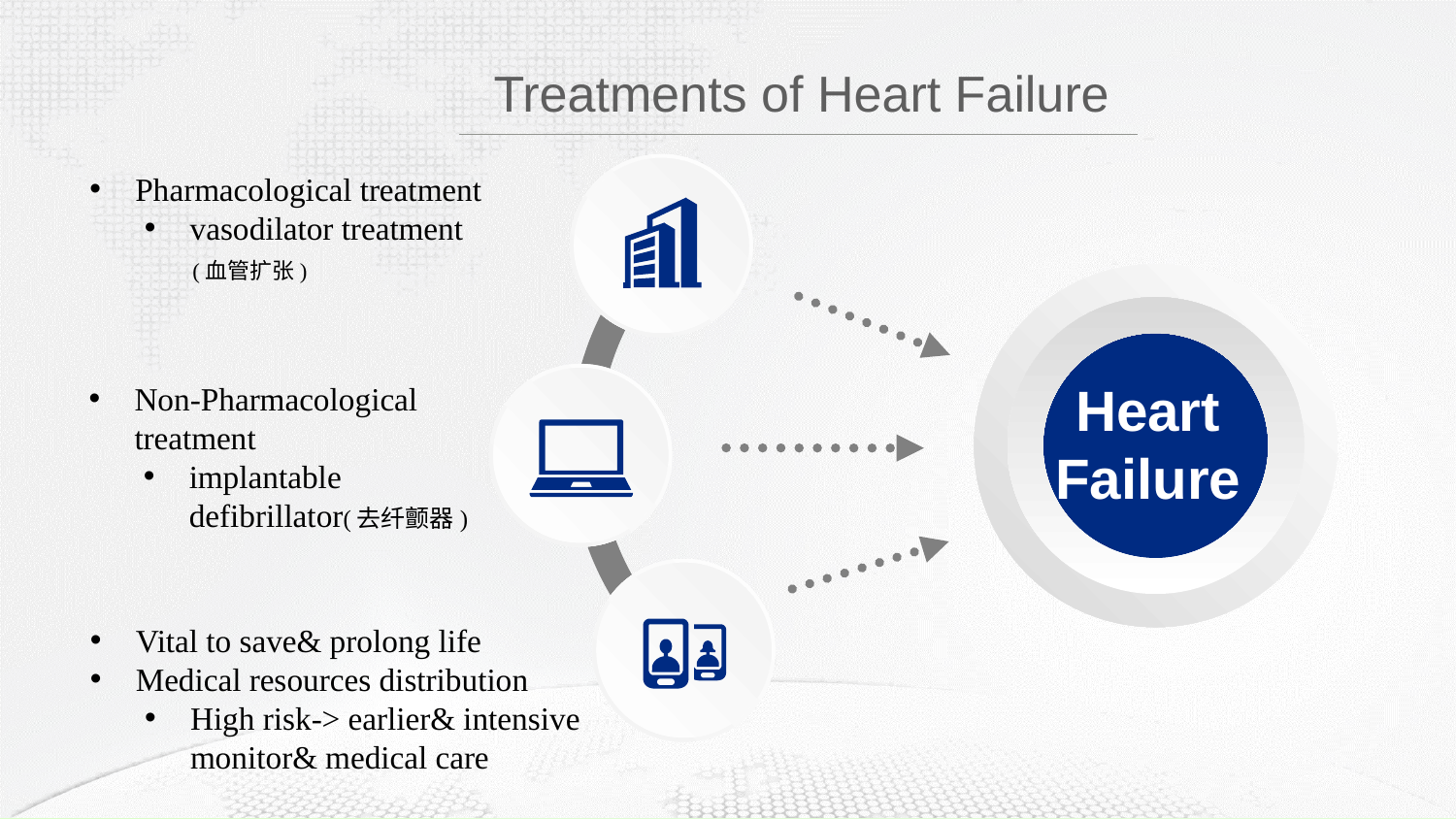

Treatments of Heart Failure

Pharmacological treatment
vasodilator treatment
      (血管扩张)

Heart
Failure

Non-Pharmacological treatment
implantable defibrillator(去纤颤器)

Vital to save& prolong life
Medical resources distribution
High risk-> earlier& intensive monitor& medical care